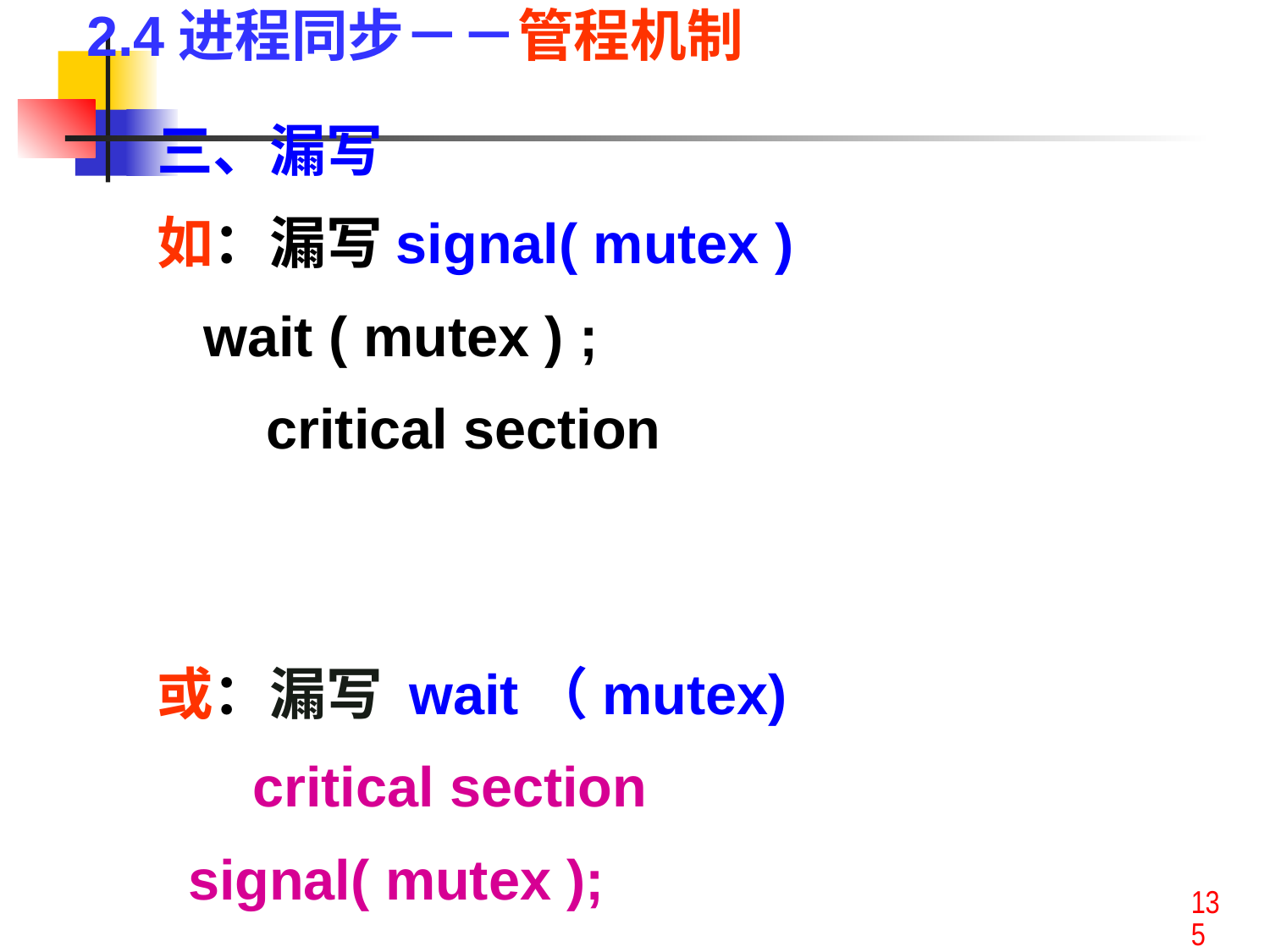

2.4进程同步－－管程机制
三、漏写
如：漏写signal( mutex )
   wait ( mutex ) ;
       critical section

或：漏写 wait（mutex)
　  critical section
  signal( mutex );

135